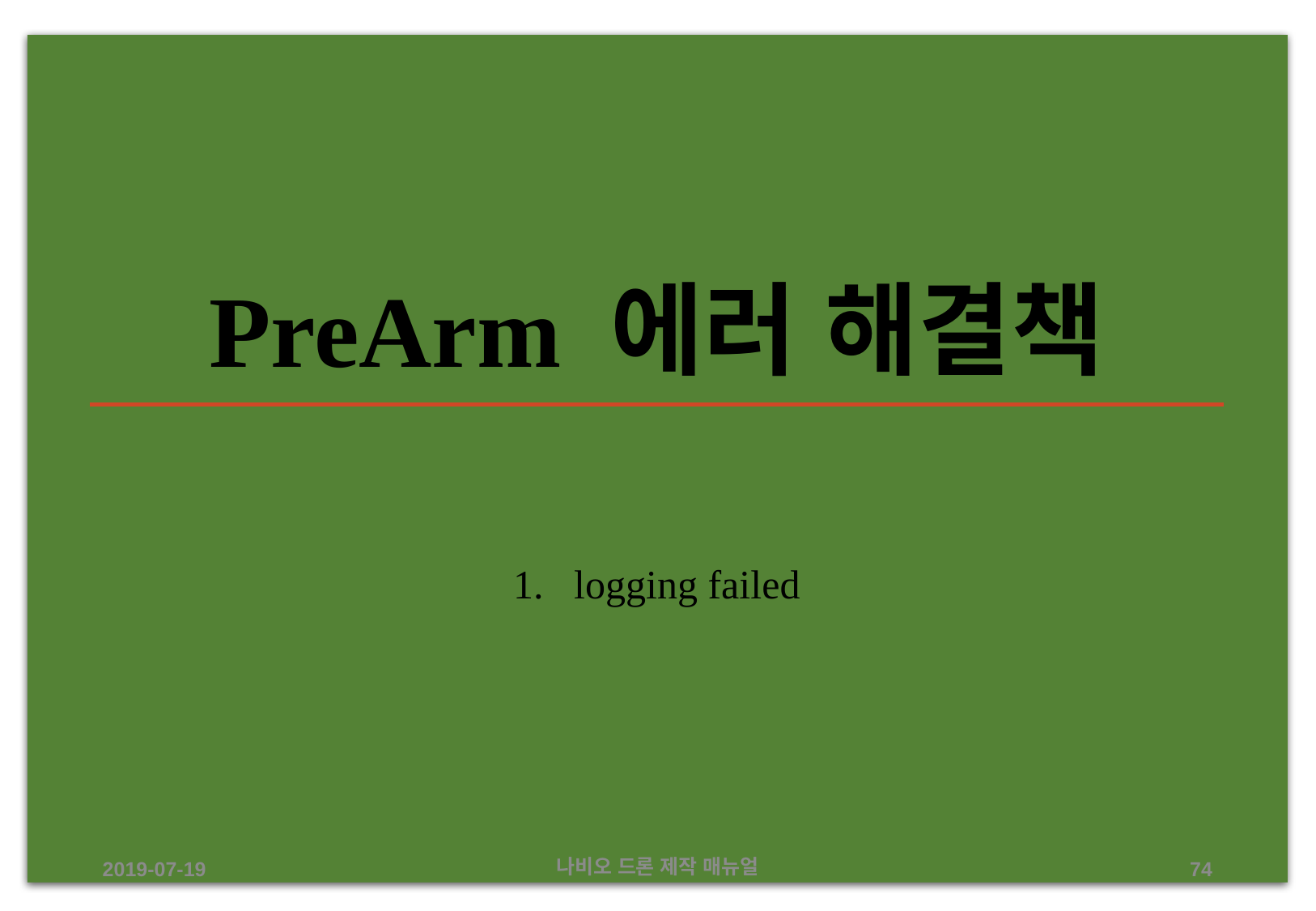

# PreArm 에러 해결책
logging failed

2019-07-19
나비오 드론 제작 매뉴얼
74